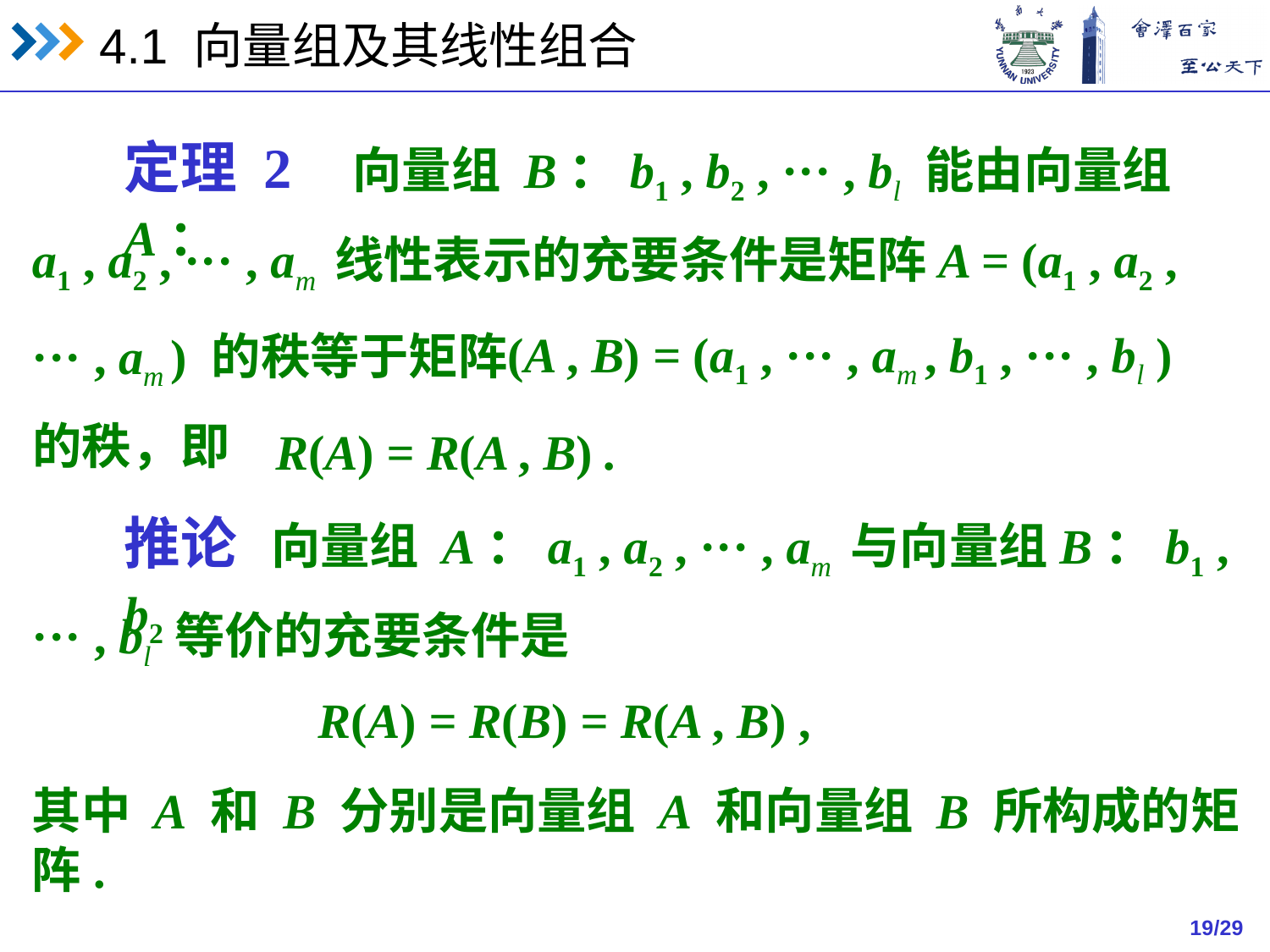

定理 2    向量组 B：b1 , b2 , ··· , bl 能由向量组 A：
a1 , a2 , ··· , am 线性表示的充要条件是矩阵A = (a1 , a2 ,
(A , B) = (a1 , ··· , am , b1 , ··· , bl )
··· , am ) 的秩等于矩阵
的秩，即
R(A) = R(A , B) .
推论   向量组 A：a1 , a2 , ··· , am 与向量组B：b1 , b2 ,
··· , bl 等价的充要条件是
R(A) = R(B) = R(A , B) ,
其中 A 和 B 分别是向量组 A 和向量组 B 所构成的矩阵.